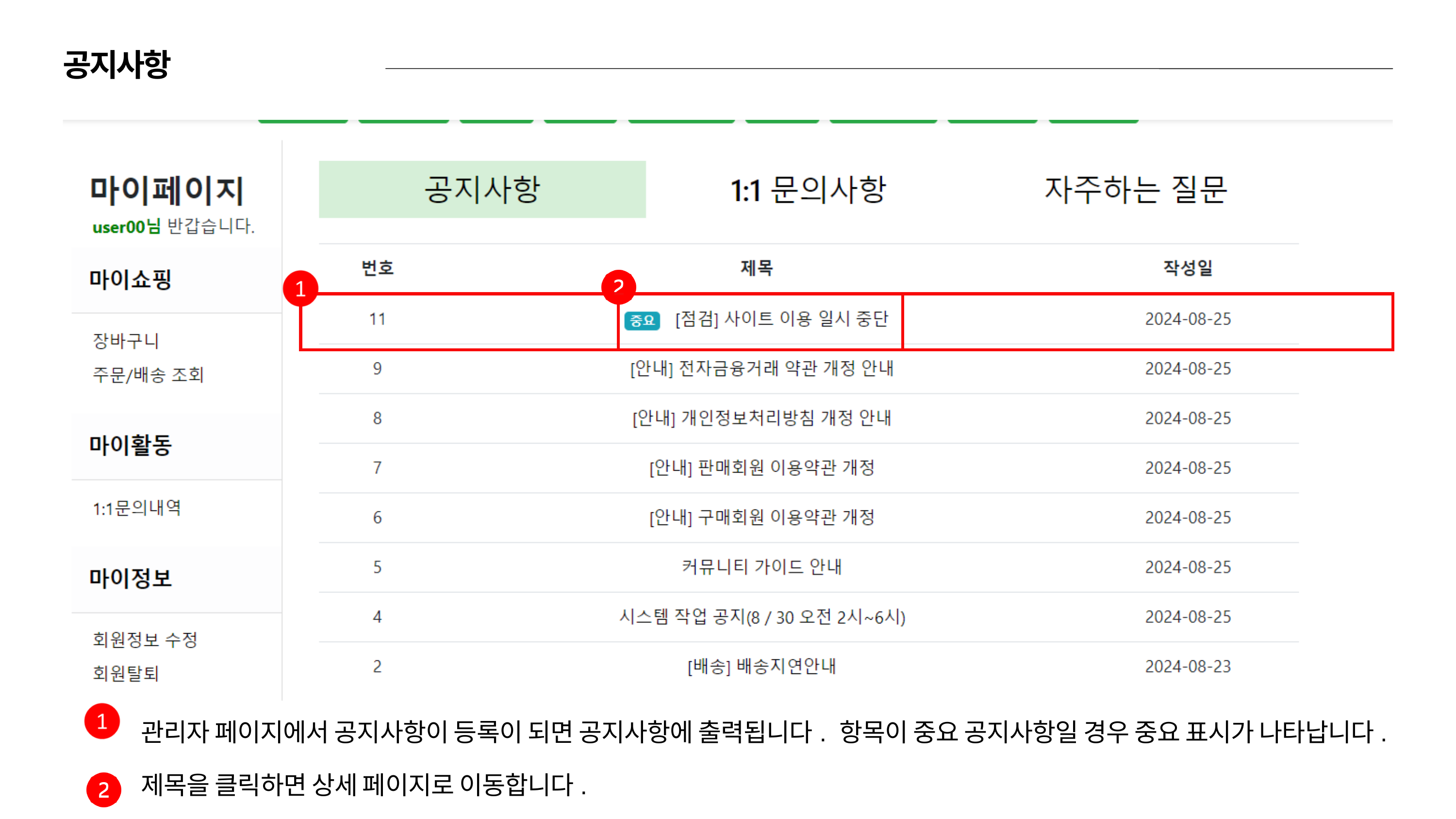

공지사항

관리자 페이지에서 공지사항이 등록이 되면 공지사항에 출력됩니다. 항목이 중요 공지사항일 경우 중요 표시가 나타납니다.
제목을 클릭하면 상세 페이지로 이동합니다.